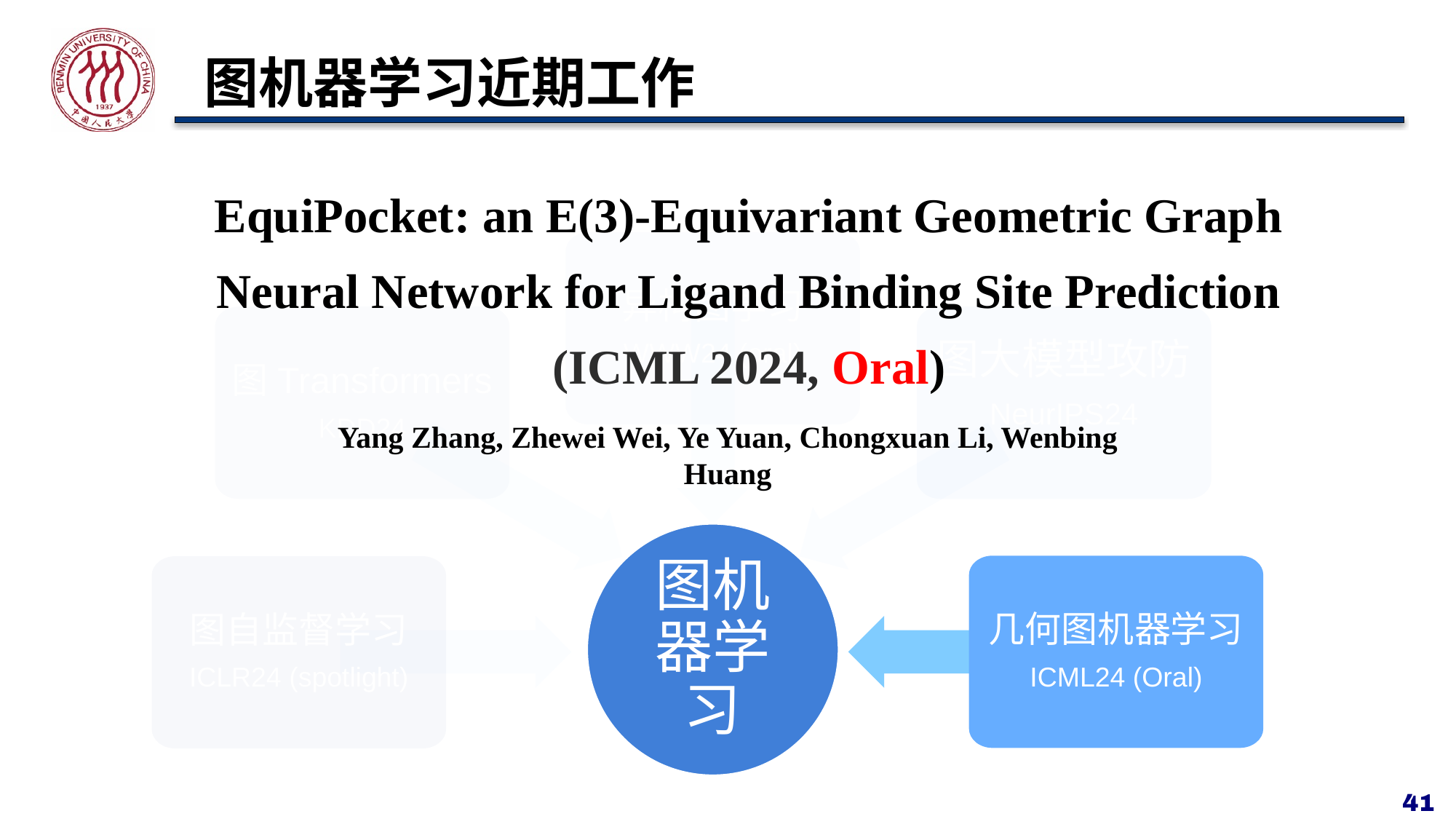

# 图机器学习近期工作
EquiPocket: an E(3)-Equivariant Geometric Graph Neural Network for Ligand Binding Site Prediction
(ICML 2024, Oral)
异构图学习
WWW24 (oral)
图Transformers
KDD24
图大模型攻防
NeurIPS24

Yang Zhang, Zhewei Wei, Ye Yuan, Chongxuan Li, Wenbing Huang

图机器学习
几何图机器学习
ICML24 (Oral)
图自监督学习
ICLR24 (spotlight)